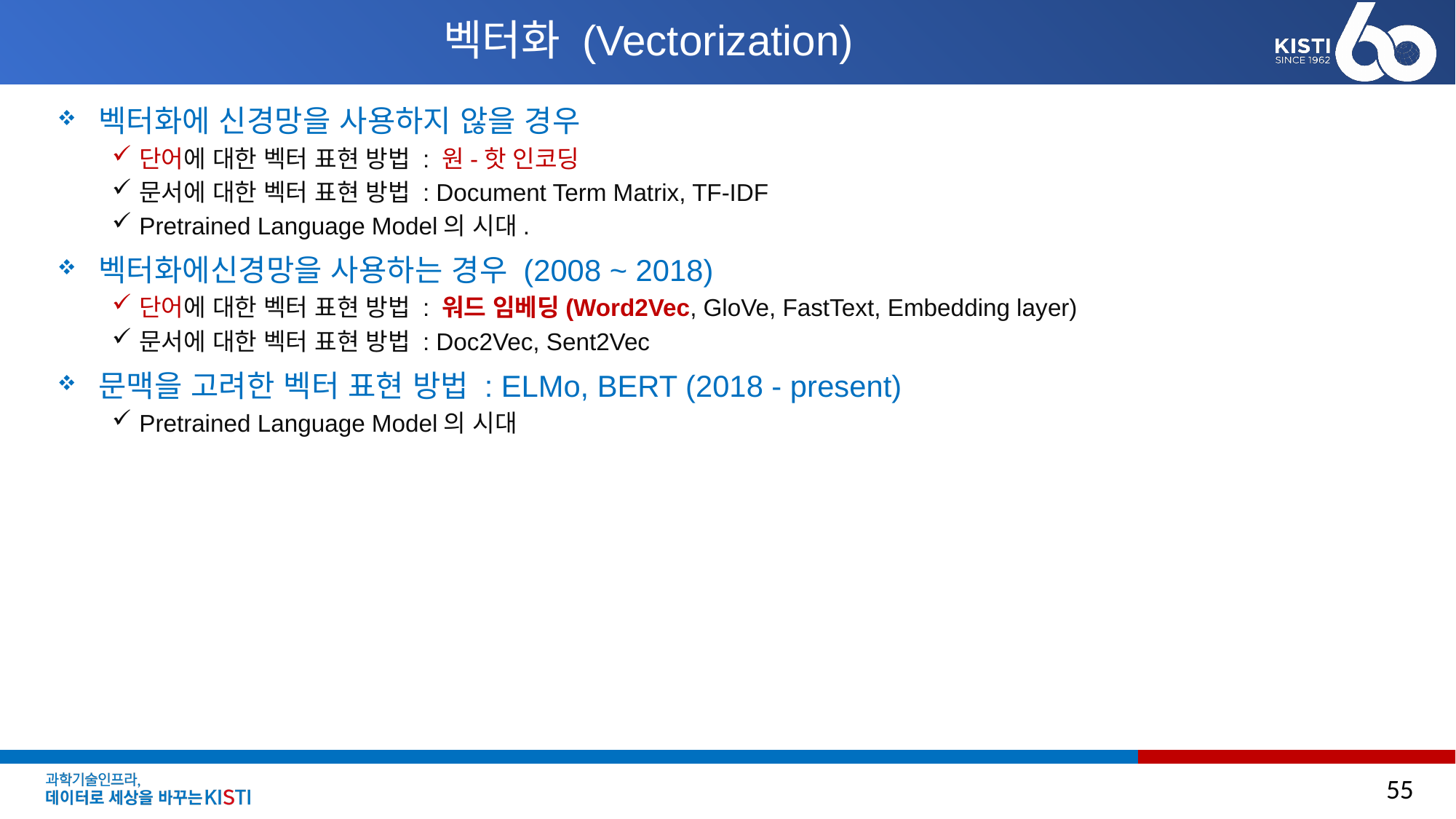

# 벡터화 (Vectorization)
벡터화에 신경망을 사용하지 않을 경우
단어에 대한 벡터 표현 방법 : 원-핫 인코딩
문서에 대한 벡터 표현 방법 : Document Term Matrix, TF-IDF
Pretrained Language Model의 시대.
벡터화에신경망을 사용하는 경우 (2008 ~ 2018)
단어에 대한 벡터 표현 방법 : 워드 임베딩(Word2Vec, GloVe, FastText, Embedding layer)
문서에 대한 벡터 표현 방법 : Doc2Vec, Sent2Vec
문맥을 고려한 벡터 표현 방법 : ELMo, BERT (2018 - present)
Pretrained Language Model의 시대

55